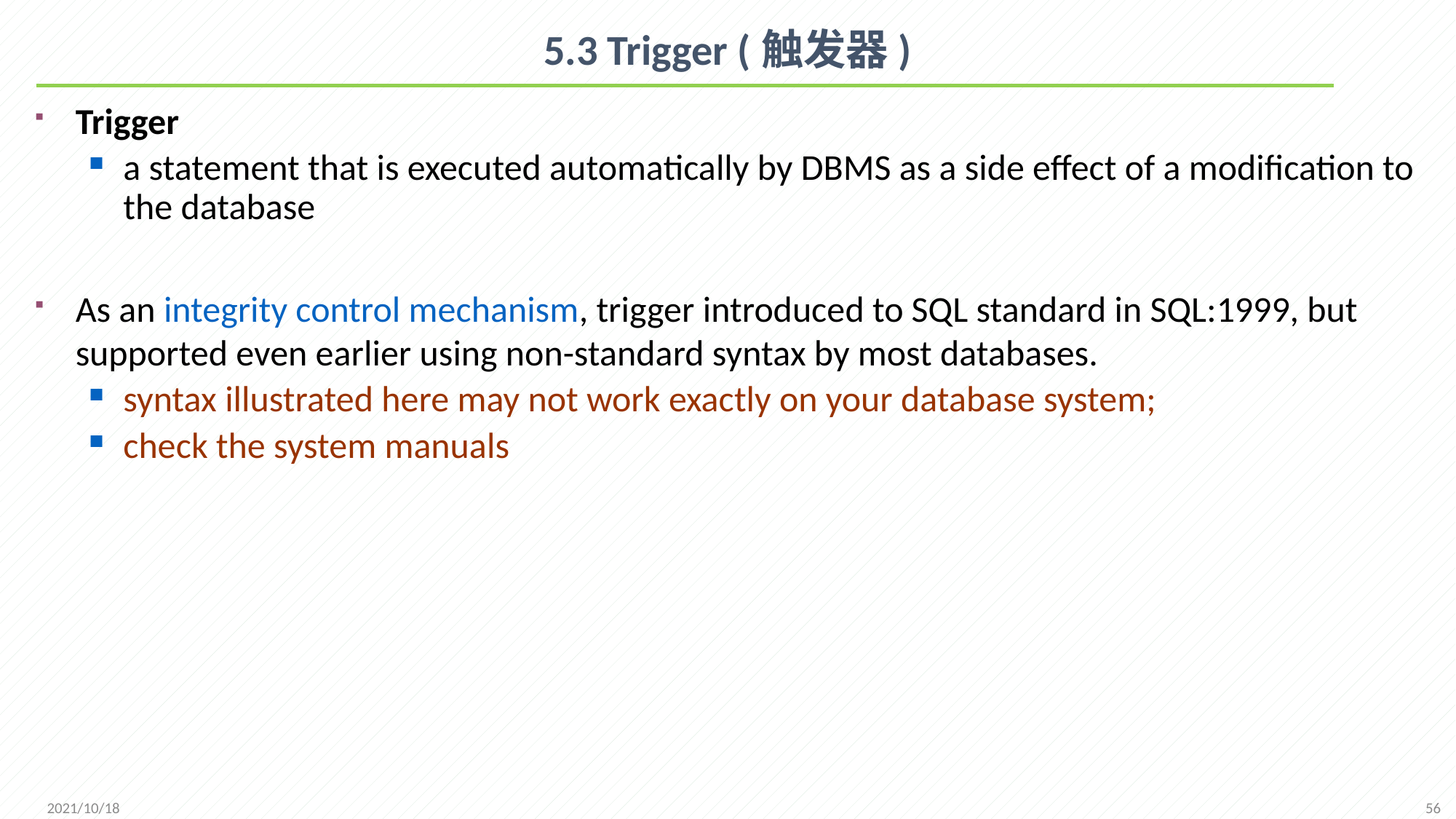

# 5.3 Trigger (触发器)
Trigger
a statement that is executed automatically by DBMS as a side effect of a modification to the database

As an integrity control mechanism, trigger introduced to SQL standard in SQL:1999, but supported even earlier using non-standard syntax by most databases.
syntax illustrated here may not work exactly on your database system;
check the system manuals

56
2021/10/18